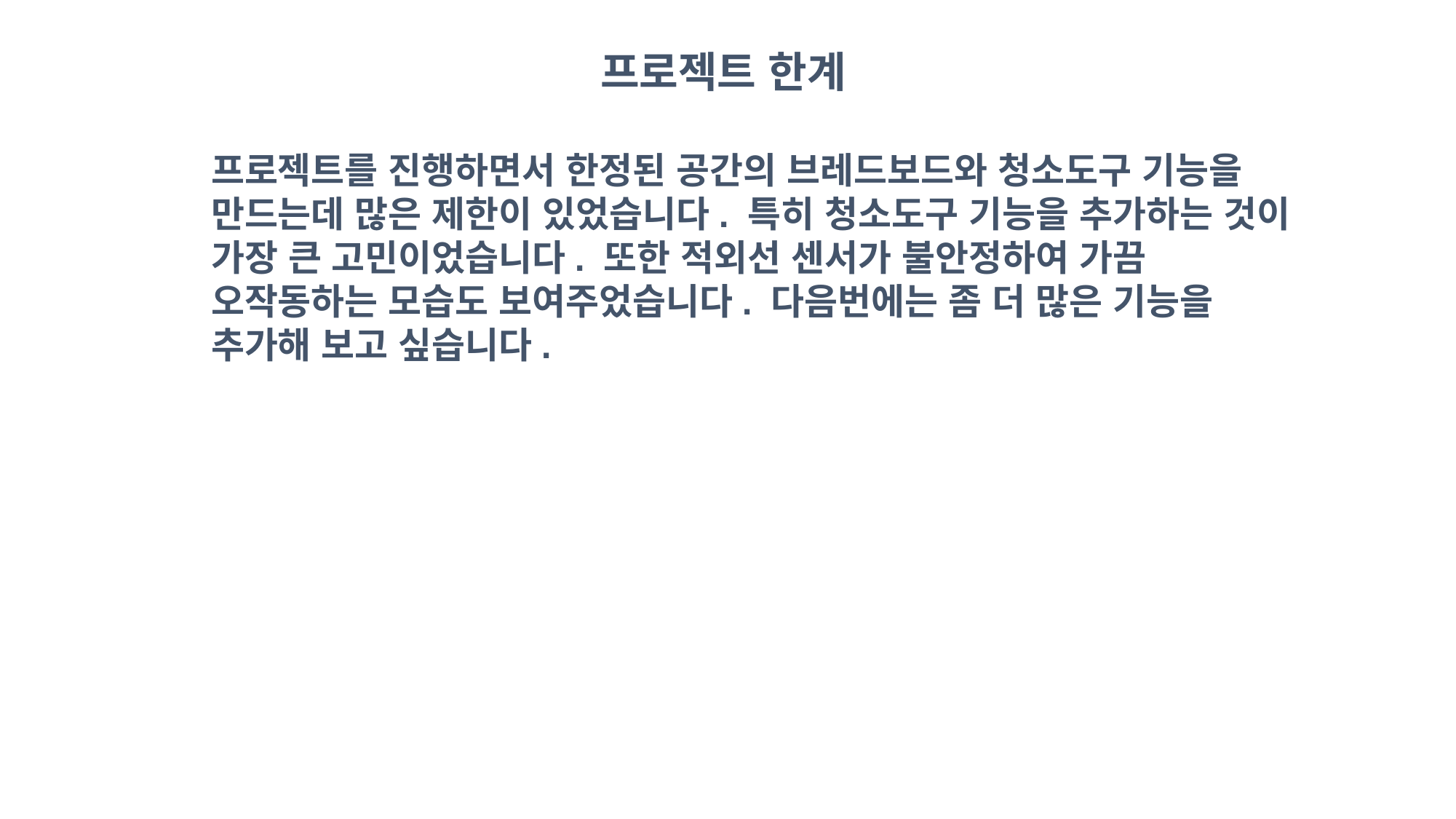

프로젝트 한계
프로젝트를 진행하면서 한정된 공간의 브레드보드와 청소도구 기능을 만드는데 많은 제한이 있었습니다. 특히 청소도구 기능을 추가하는 것이 가장 큰 고민이었습니다. 또한 적외선 센서가 불안정하여 가끔 오작동하는 모습도 보여주었습니다. 다음번에는 좀 더 많은 기능을 추가해 보고 싶습니다.